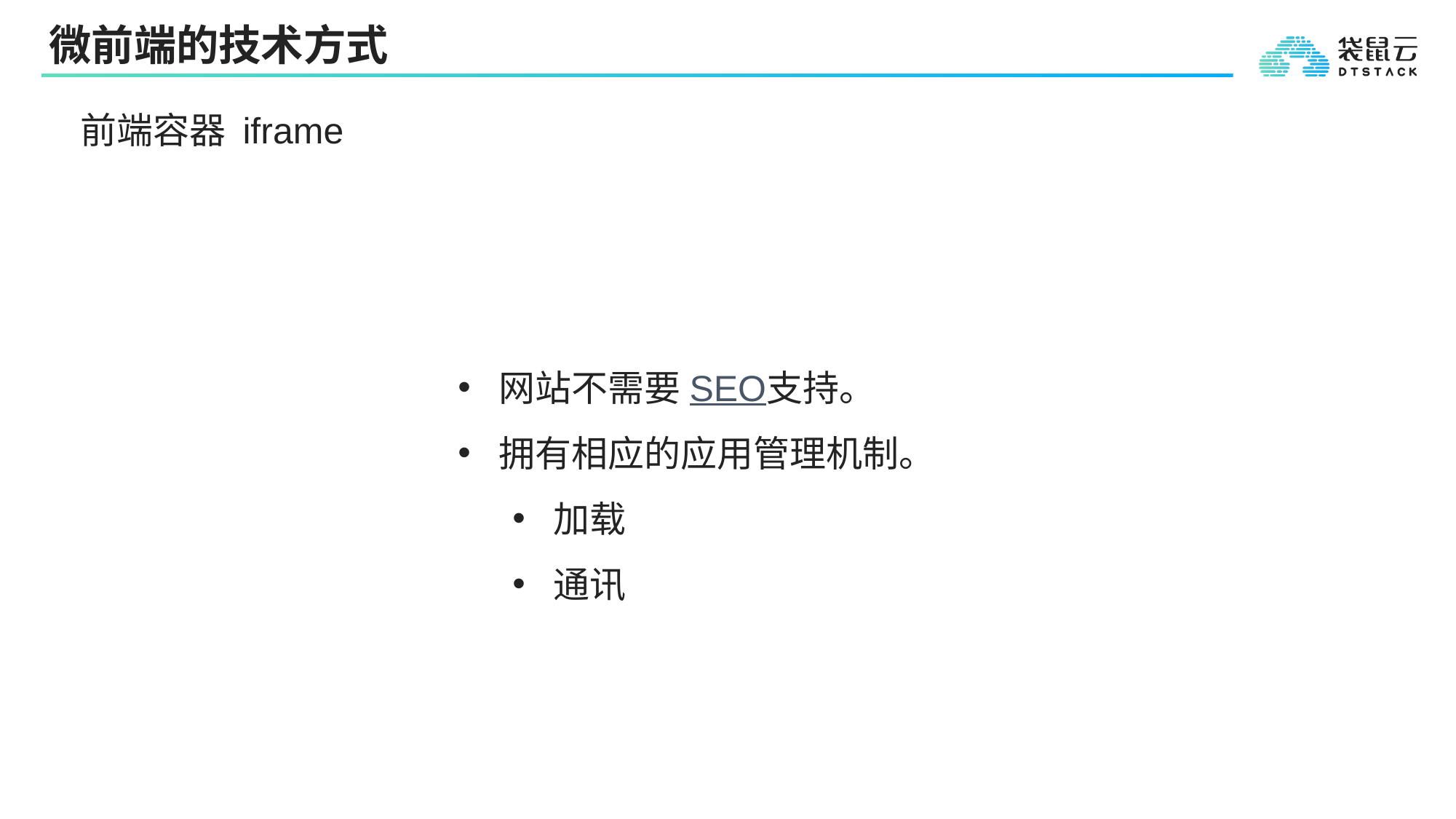

# 微前端的技术方式
前端容器 iframe
网站不需要SEO支持。
拥有相应的应用管理机制。
加载
通讯